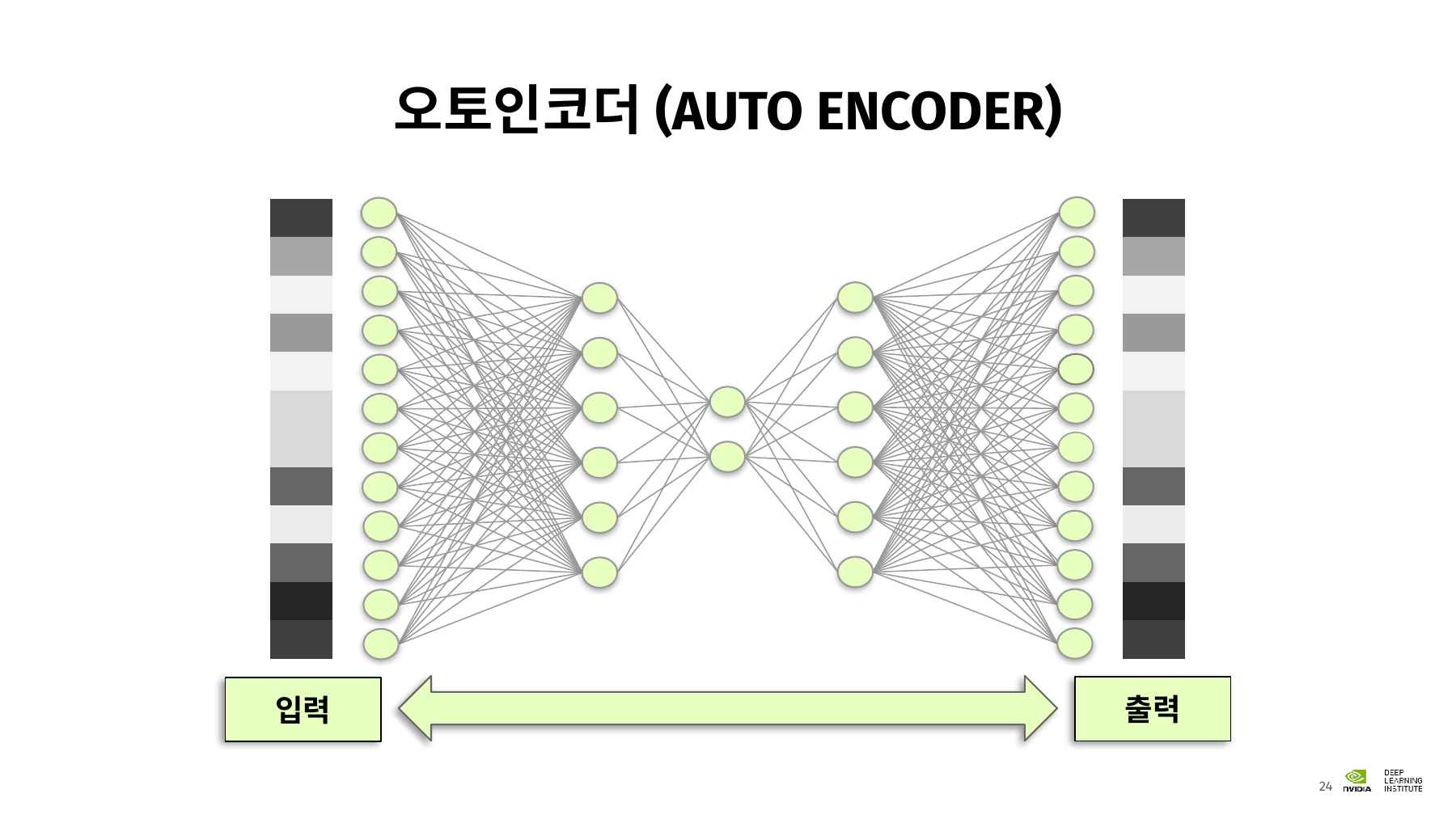

# 오토인코더(Auto Encoder)

|  |
| --- |
|  |
|  |
|  |
|  |
|  |
|  |
|  |
|  |
|  |
|  |
|  |
|  |
| --- |
|  |
|  |
|  |
|  |
|  |
|  |
|  |
|  |
|  |
|  |
|  |

출력
입력